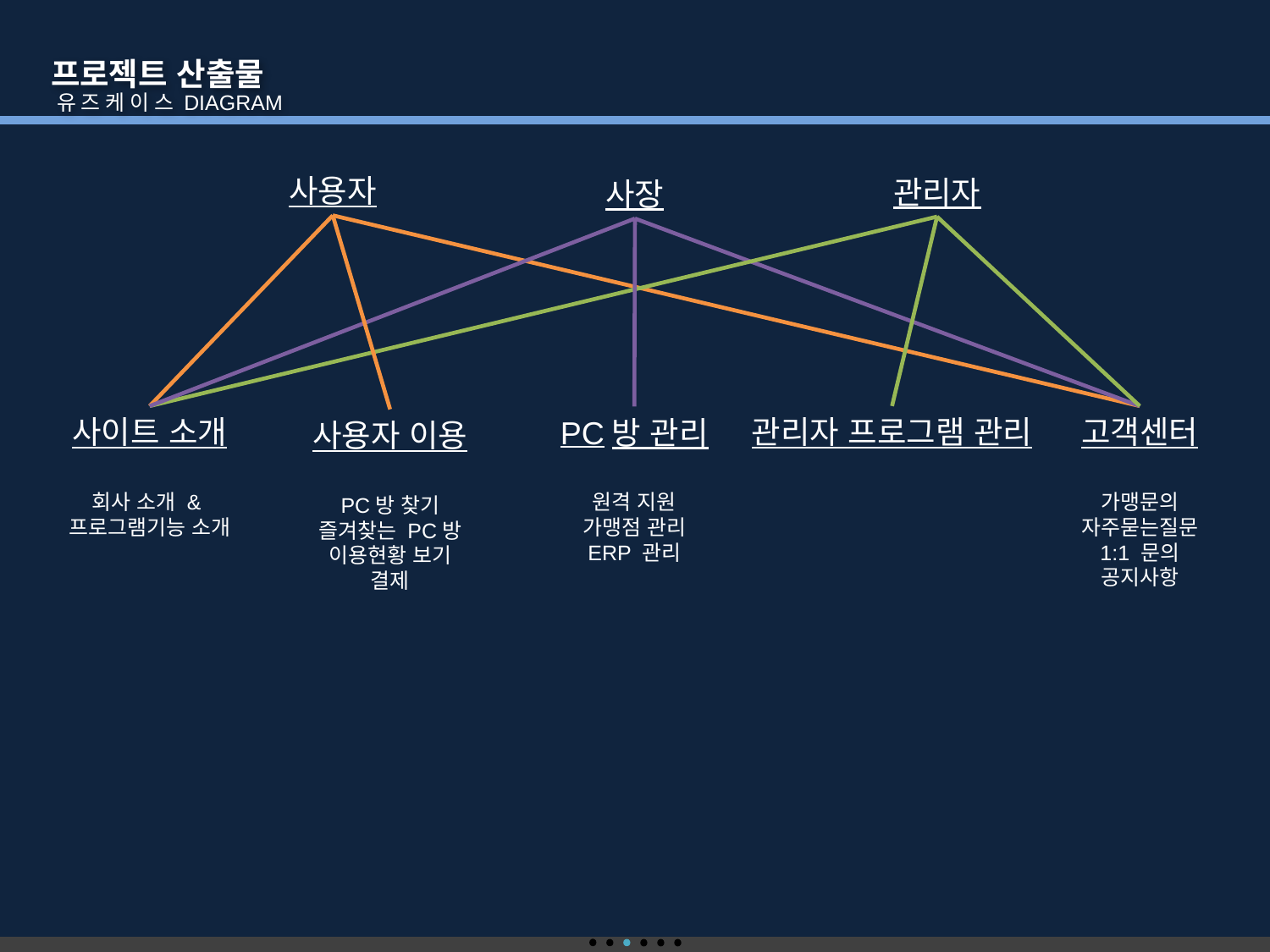

프로젝트 산출물
 유즈케이스Diagram

사용자
관리자
사장
사이트 소개

회사 소개 &
프로그램기능 소개
관리자 프로그램 관리
고객센터

가맹문의
자주묻는질문
1:1 문의
공지사항
PC방 관리

원격 지원
가맹점 관리
ERP 관리
사용자 이용

PC방 찾기
즐겨찾는 PC방
이용현황 보기
결제